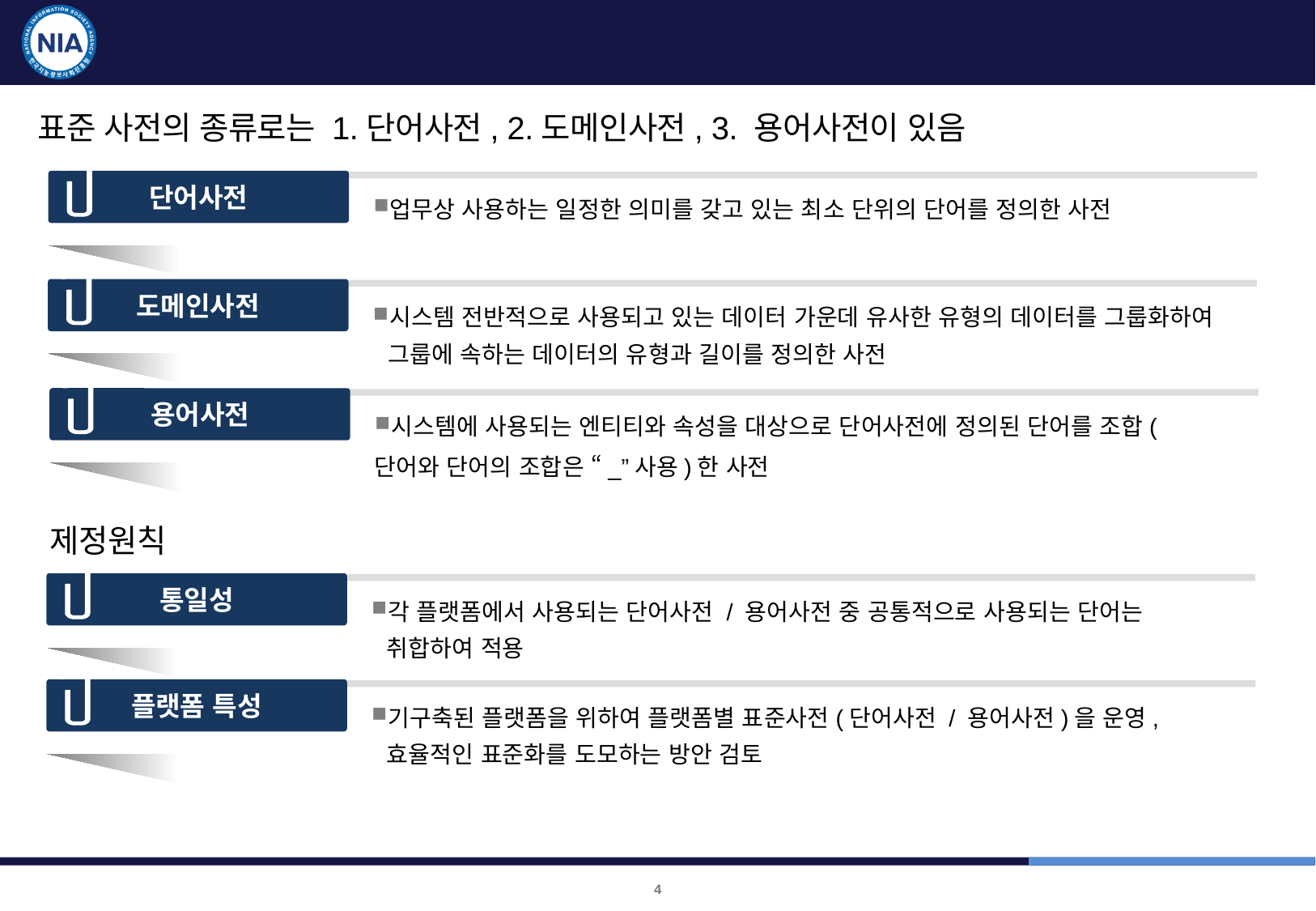

표준화 적용 점검(4차) 및 표준사전 제작
표준 사전
표준 사전의 종류로는 1.단어사전, 2.도메인사전, 3. 용어사전이 있음

단어사전

업무상 사용하는 일정한 의미를 갖고 있는 최소 단위의 단어를 정의한 사전

도메인사전

시스템 전반적으로 사용되고 있는 데이터 가운데 유사한 유형의 데이터를 그룹화하여 그룹에 속하는 데이터의 유형과 길이를 정의한 사전

용어사전

시스템에 사용되는 엔티티와 속성을 대상으로 단어사전에 정의된 단어를 조합(
단어와 단어의 조합은 “_”사용)한 사전
제정원칙

통일성

각 플랫폼에서 사용되는 단어사전 / 용어사전 중 공통적으로 사용되는 단어는 취합하여 적용

플랫폼 특성

기구축된 플랫폼을 위하여 플랫폼별 표준사전(단어사전 / 용어사전)을 운영, 효율적인 표준화를 도모하는 방안 검토